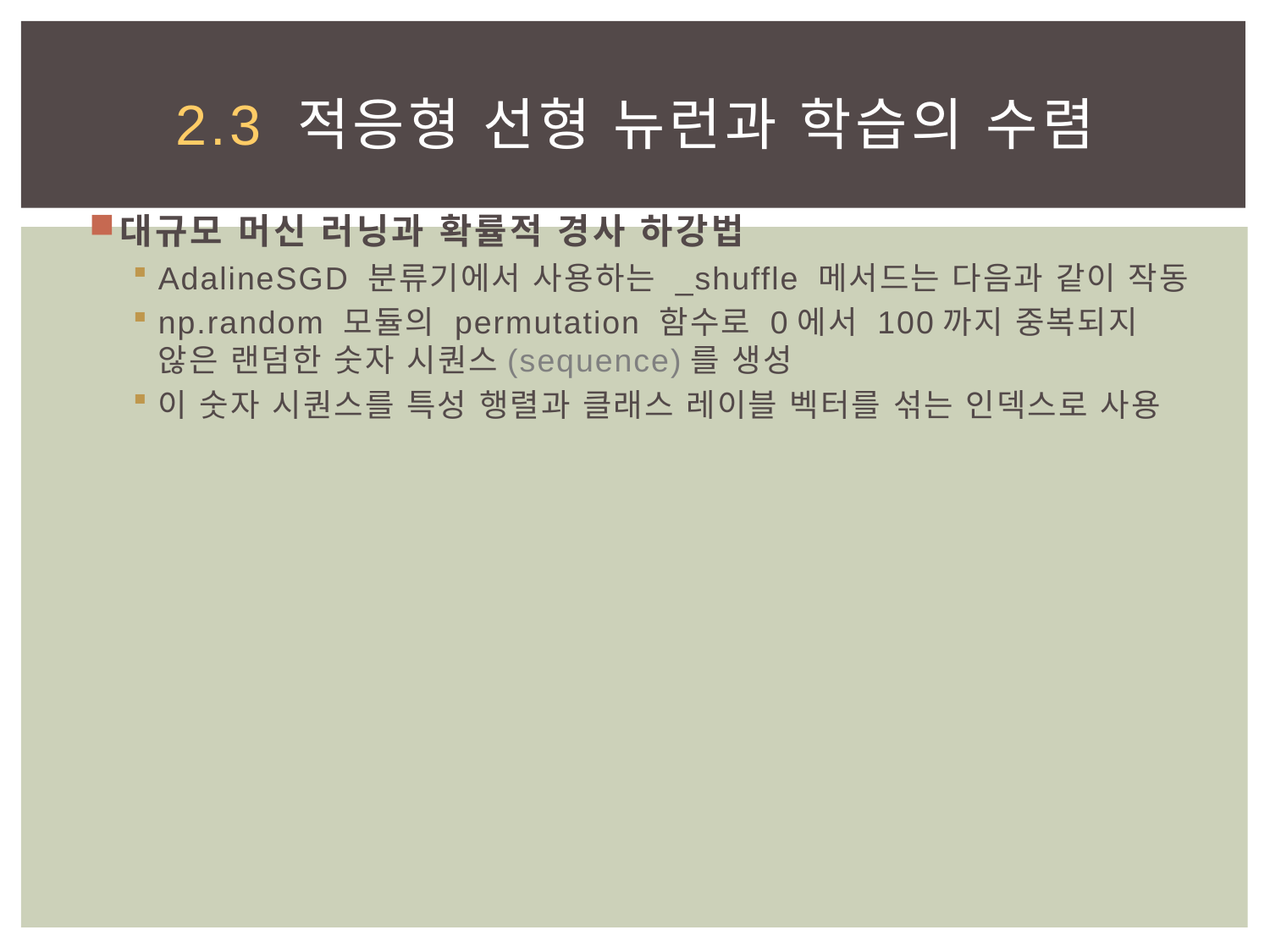

# 2.3 적응형 선형 뉴런과 학습의 수렴
대규모 머신 러닝과 확률적 경사 하강법
AdalineSGD 분류기에서 사용하는 _shuffle 메서드는 다음과 같이 작동
np.random 모듈의 permutation 함수로 0에서 100까지 중복되지 않은 랜덤한 숫자 시퀀스(sequence)를 생성
이 숫자 시퀀스를 특성 행렬과 클래스 레이블 벡터를 섞는 인덱스로 사용